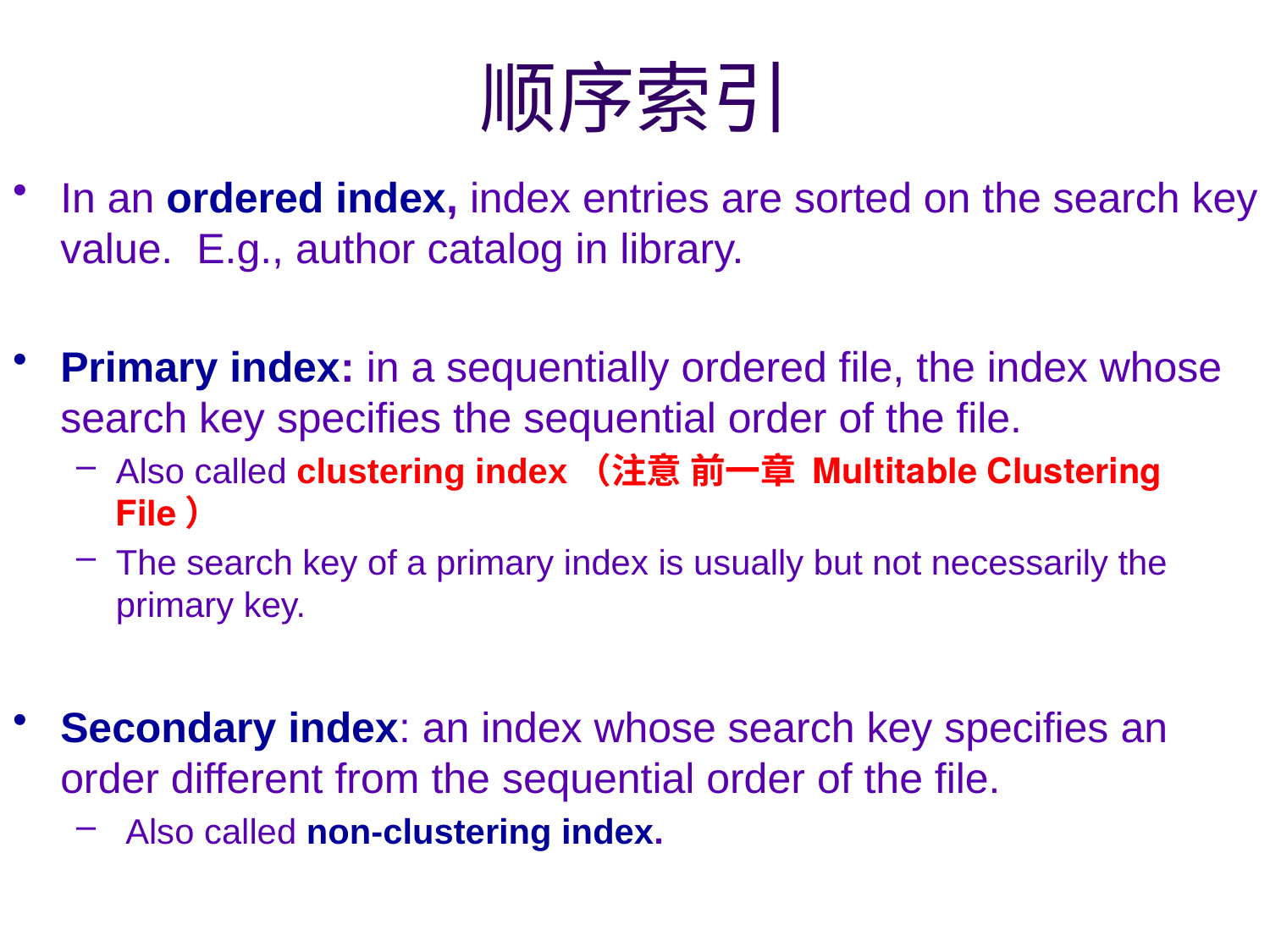

# 顺序索引
In an ordered index, index entries are sorted on the search key value.  E.g., author catalog in library.

Primary index: in a sequentially ordered file, the index whose search key specifies the sequential order of the file.
Also called clustering index（注意 前一章 Multitable Clustering File）
The search key of a primary index is usually but not necessarily the primary key.

Secondary index: an index whose search key specifies an order different from the sequential order of the file.
 Also called non-clustering index.